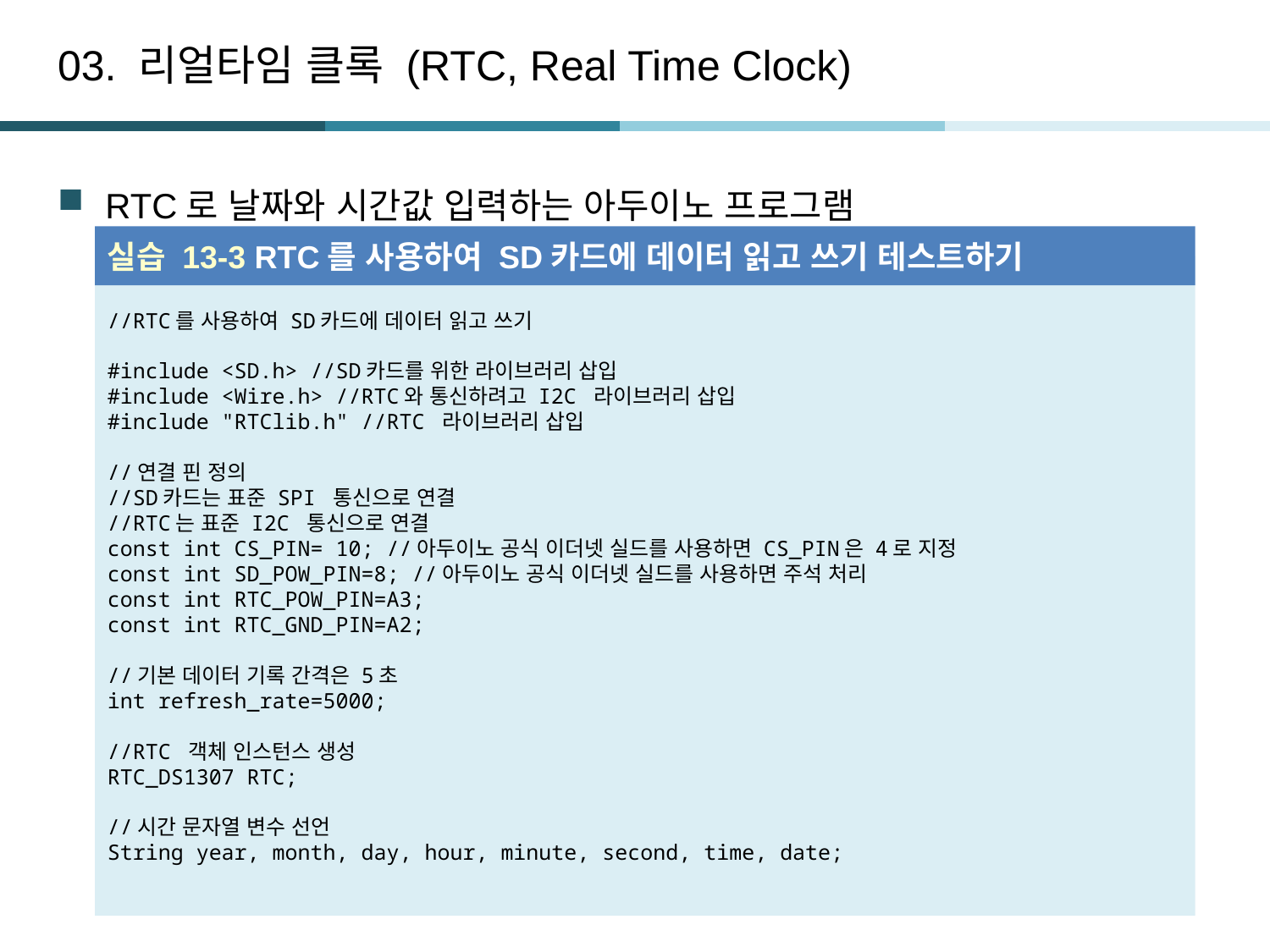

# 03. 리얼타임 클록 (RTC, Real Time Clock)
RTC로 날짜와 시간값 입력하는 아두이노 프로그램

실습 13-3 RTC를 사용하여 SD카드에 데이터 읽고 쓰기 테스트하기
//RTC를 사용하여 SD카드에 데이터 읽고 쓰기

#include <SD.h> //SD카드를 위한 라이브러리 삽입
#include <Wire.h> //RTC와 통신하려고 I2C 라이브러리 삽입
#include "RTClib.h" //RTC 라이브러리 삽입

//연결 핀 정의
//SD카드는 표준 SPI 통신으로 연결
//RTC는 표준 I2C 통신으로 연결
const int CS_PIN= 10; //아두이노 공식 이더넷 실드를 사용하면 CS_PIN은 4로 지정
const int SD_POW_PIN=8; //아두이노 공식 이더넷 실드를 사용하면 주석 처리
const int RTC_POW_PIN=A3;
const int RTC_GND_PIN=A2;

//기본 데이터 기록 간격은 5초
int refresh_rate=5000;

//RTC 객체 인스턴스 생성
RTC_DS1307 RTC;

//시간 문자열 변수 선언
String year, month, day, hour, minute, second, time, date;